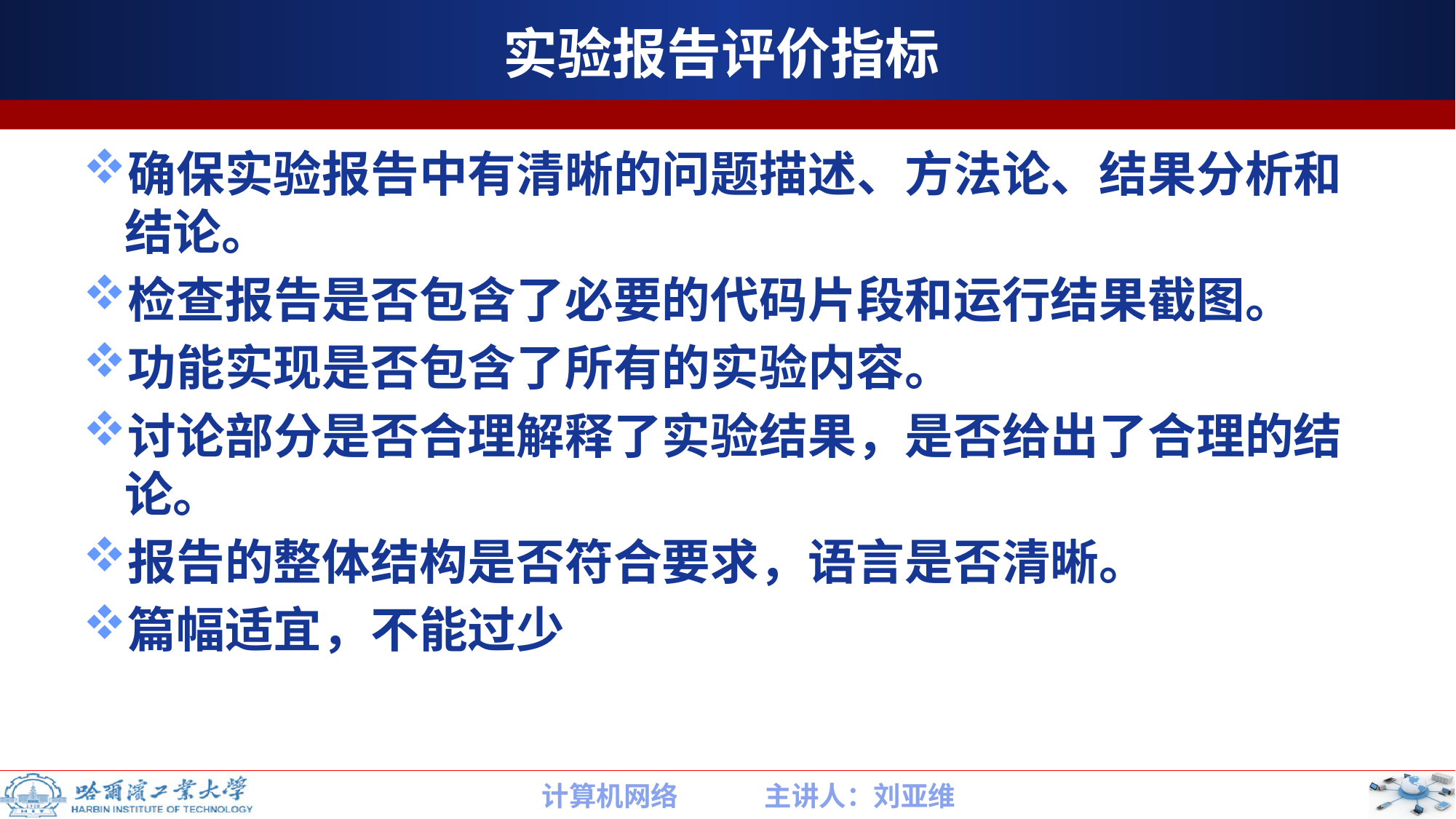

# 实验报告评价指标
确保实验报告中有清晰的问题描述、方法论、结果分析和结论。
检查报告是否包含了必要的代码片段和运行结果截图。
功能实现是否包含了所有的实验内容。
讨论部分是否合理解释了实验结果，是否给出了合理的结论。
报告的整体结构是否符合要求，语言是否清晰。
篇幅适宜，不能过少